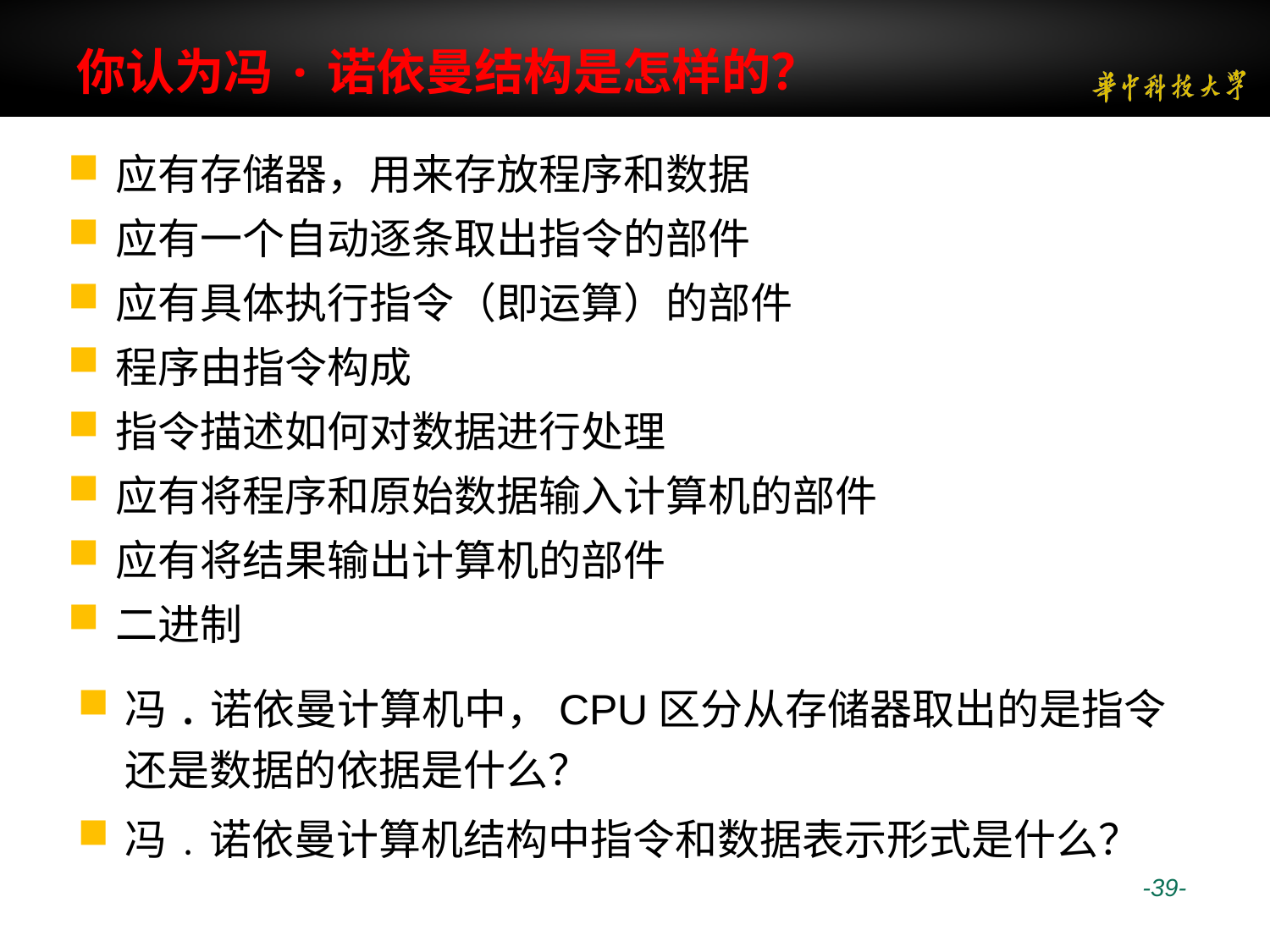

# 你认为冯·诺依曼结构是怎样的？
应有存储器，用来存放程序和数据
应有一个自动逐条取出指令的部件
应有具体执行指令（即运算）的部件
程序由指令构成
指令描述如何对数据进行处理
应有将程序和原始数据输入计算机的部件
应有将结果输出计算机的部件
二进制

冯﹒诺依曼计算机中，CPU区分从存储器取出的是指令还是数据的依据是什么？
冯﹒诺依曼计算机结构中指令和数据表示形式是什么？

 -39-